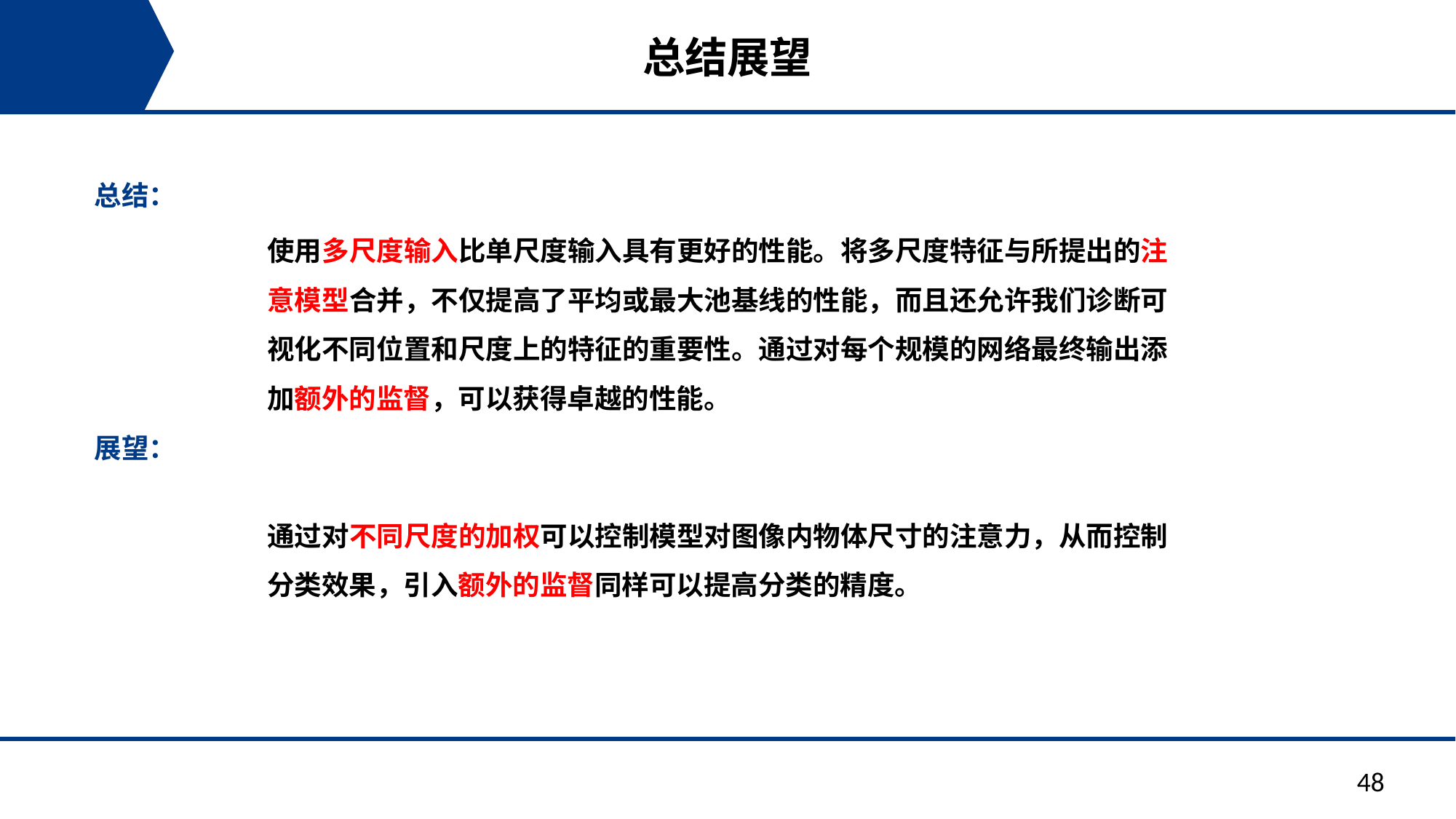

总结展望
总结：
使用多尺度输入比单尺度输入具有更好的性能。将多尺度特征与所提出的注意模型合并，不仅提高了平均或最大池基线的性能，而且还允许我们诊断可视化不同位置和尺度上的特征的重要性。通过对每个规模的网络最终输出添加额外的监督，可以获得卓越的性能。
展望：
通过对不同尺度的加权可以控制模型对图像内物体尺寸的注意力，从而控制分类效果，引入额外的监督同样可以提高分类的精度。
48